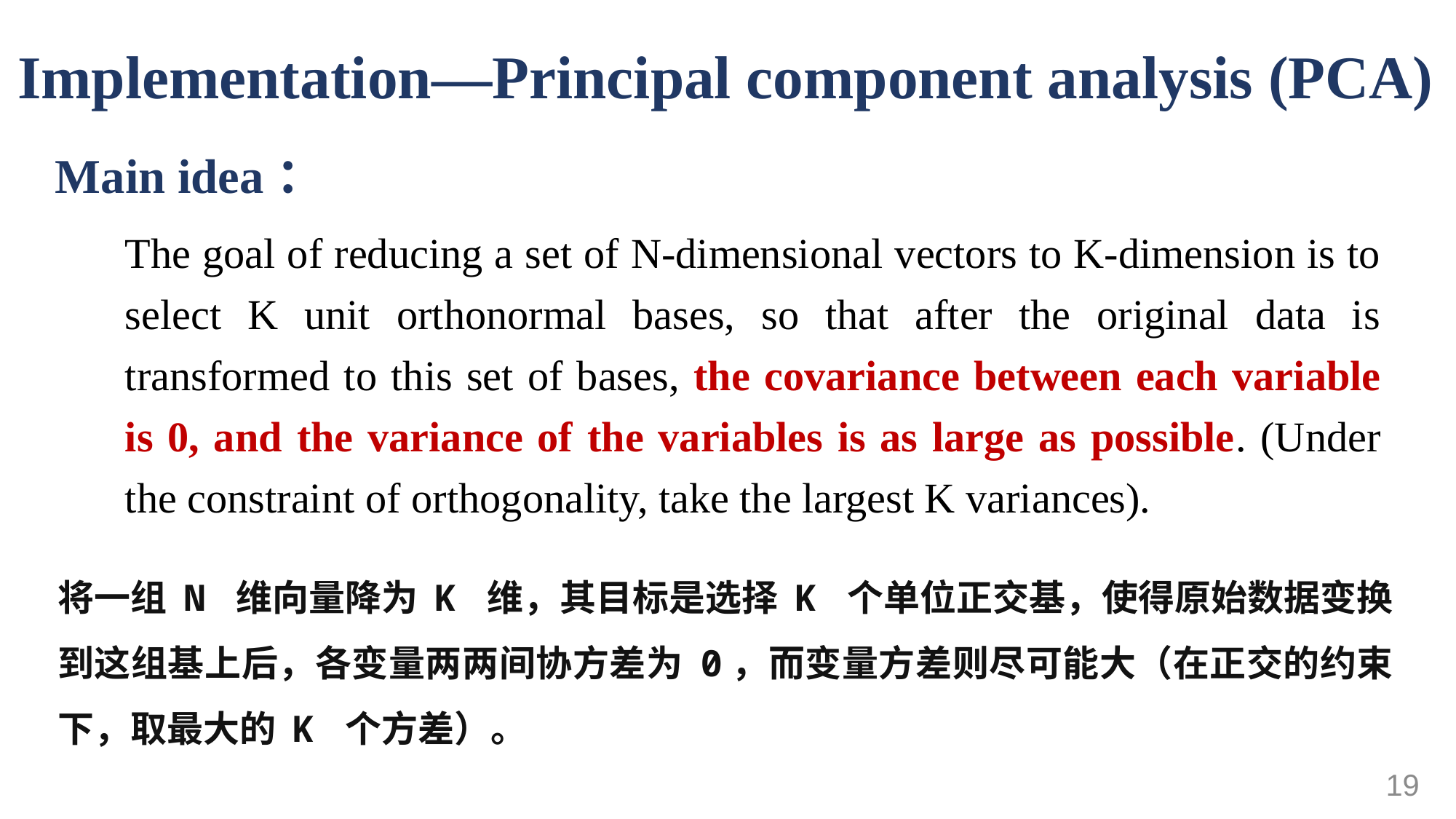

Implementation—Principal component analysis (PCA)
Main idea：
The goal of reducing a set of N-dimensional vectors to K-dimension is to select K unit orthonormal bases, so that after the original data is transformed to this set of bases, the covariance between each variable is 0, and the variance of the variables is as large as possible. (Under the constraint of orthogonality, take the largest K variances).
将一组 N 维向量降为 K 维，其目标是选择 K 个单位正交基，使得原始数据变换到这组基上后，各变量两两间协方差为 0，而变量方差则尽可能大（在正交的约束下，取最大的 K 个方差）。
19